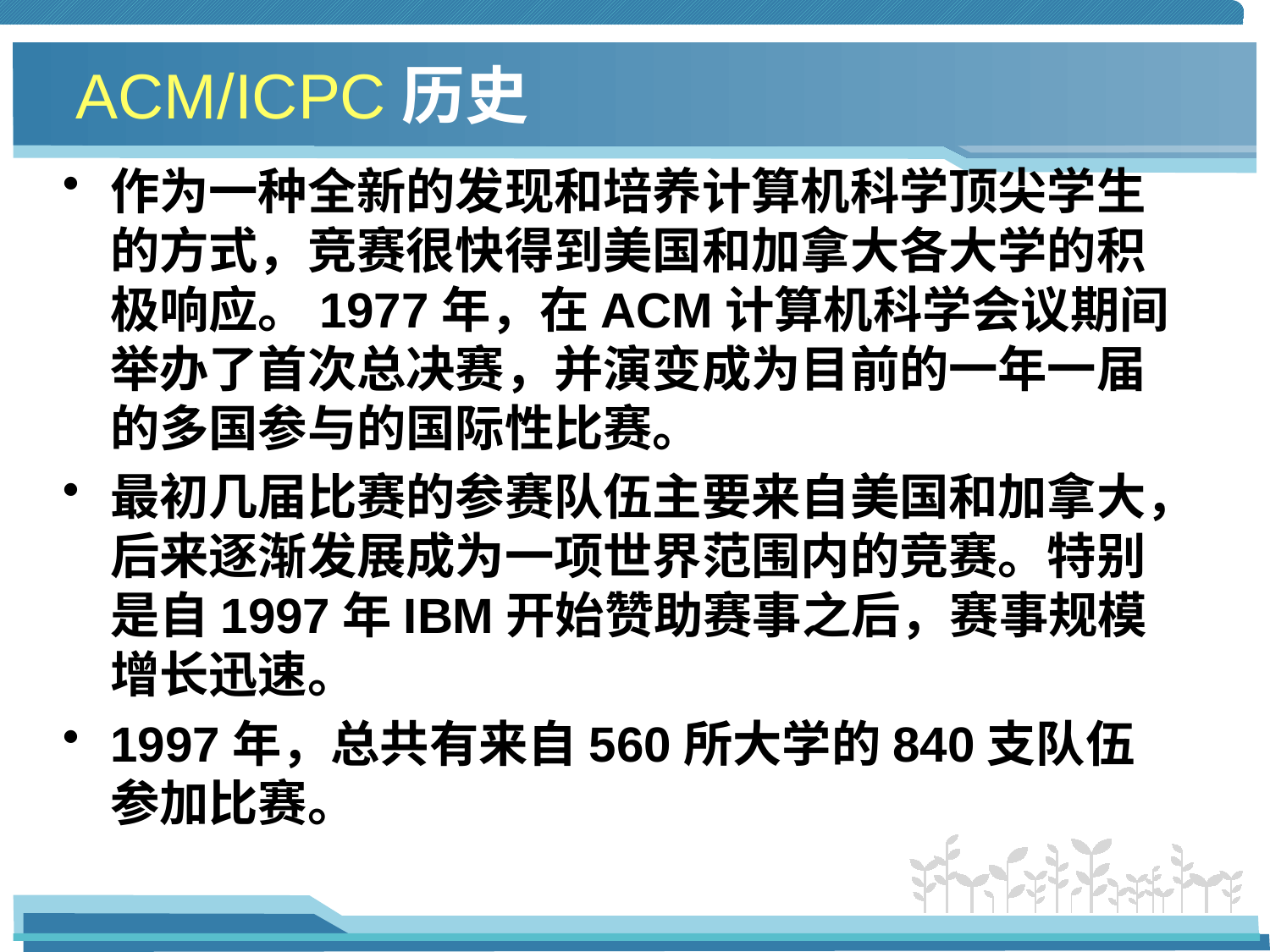

# ACM/ICPC历史
作为一种全新的发现和培养计算机科学顶尖学生的方式，竞赛很快得到美国和加拿大各大学的积极响应。1977年，在ACM计算机科学会议期间举办了首次总决赛，并演变成为目前的一年一届的多国参与的国际性比赛。
最初几届比赛的参赛队伍主要来自美国和加拿大，后来逐渐发展成为一项世界范围内的竞赛。特别是自1997年IBM开始赞助赛事之后，赛事规模增长迅速。
1997年，总共有来自560所大学的840支队伍参加比赛。